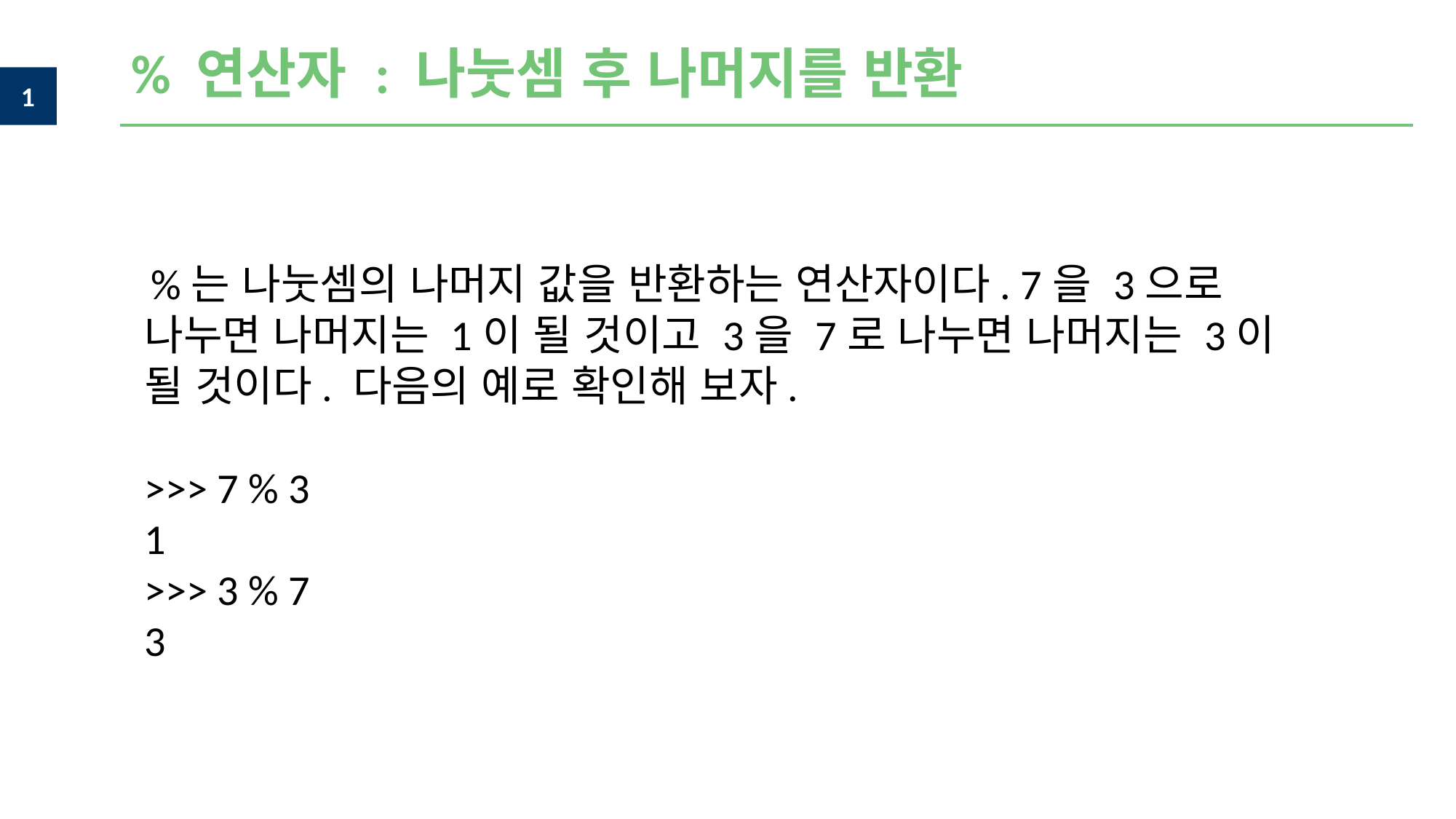

% 연산자 : 나눗셈 후 나머지를 반환
 %는 나눗셈의 나머지 값을 반환하는 연산자이다. 7을 3으로 나누면 나머지는 1이 될 것이고 3을 7로 나누면 나머지는 3이 될 것이다. 다음의 예로 확인해 보자.

>>> 7 % 3
1
>>> 3 % 7
3